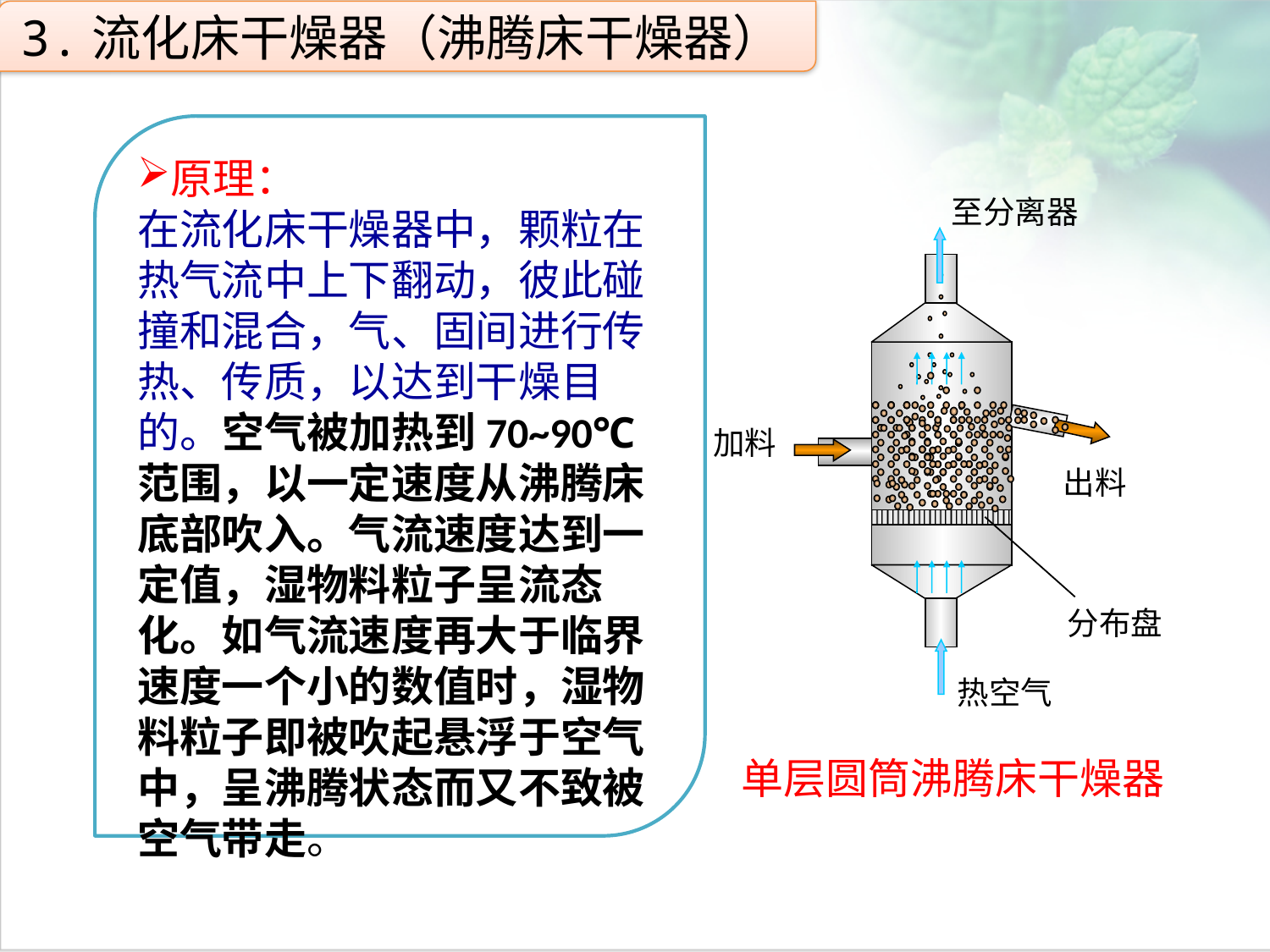

3.流化床干燥器（沸腾床干燥器）
原理：
在流化床干燥器中，颗粒在热气流中上下翻动，彼此碰撞和混合，气、固间进行传热、传质，以达到干燥目的。空气被加热到70~90℃范围，以一定速度从沸腾床底部吹入。气流速度达到一定值，湿物料粒子呈流态化。如气流速度再大于临界速度一个小的数值时，湿物料粒子即被吹起悬浮于空气中，呈沸腾状态而又不致被空气带走。
至分离器

出料

分布盘
热空气
    单层圆筒沸腾床干燥器
加料
点击添加文本
点击添加文本
点击添加文本
点击添加文本